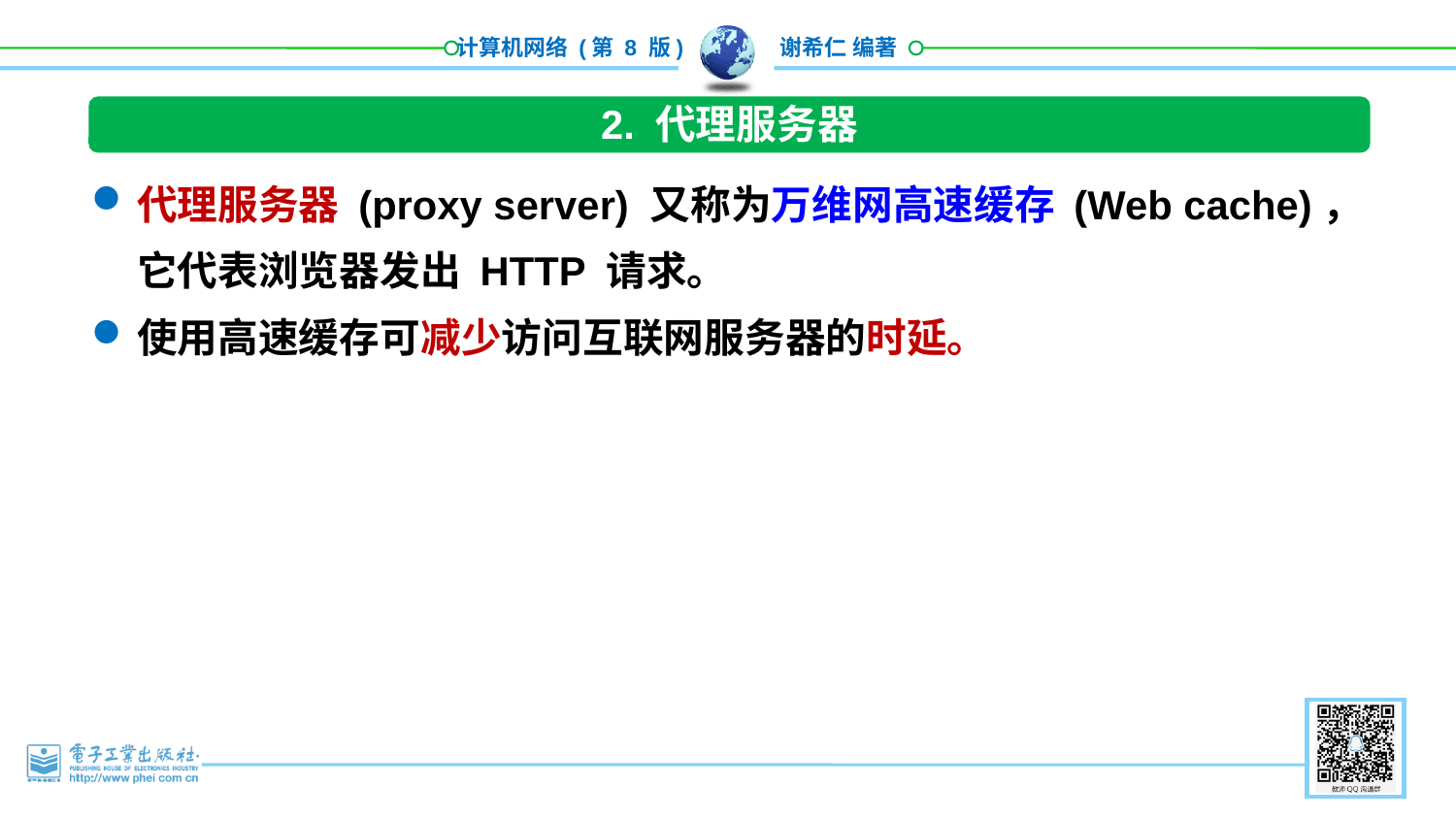

2. 代理服务器

代理服务器 (proxy server) 又称为万维网高速缓存 (Web cache)，它代表浏览器发出 HTTP 请求。
使用高速缓存可减少访问互联网服务器的时延。